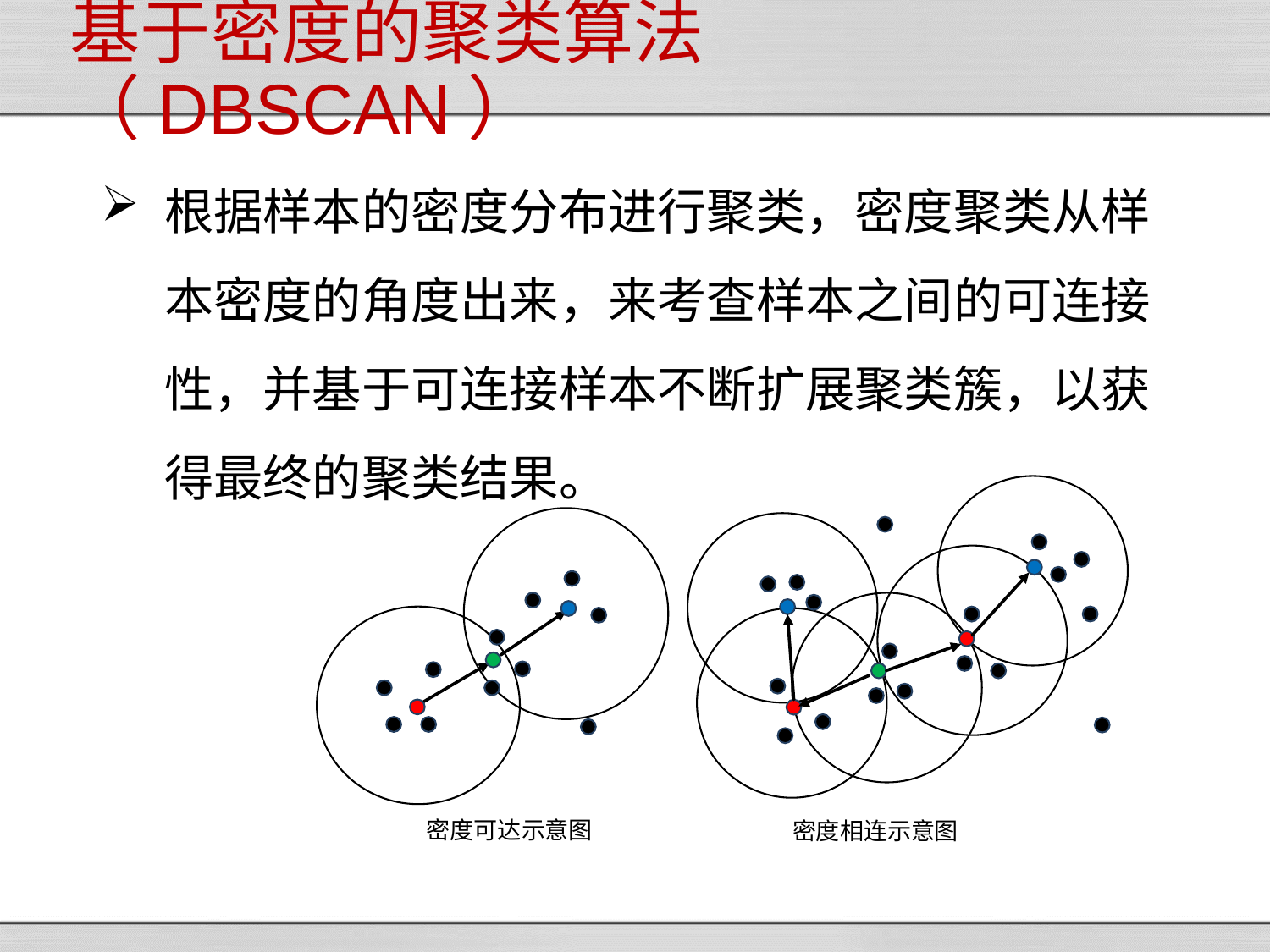

基于密度的聚类算法（DBSCAN）
根据样本的密度分布进行聚类，密度聚类从样本密度的角度出来，来考查样本之间的可连接性，并基于可连接样本不断扩展聚类簇，以获得最终的聚类结果。

密度可达示意图
密度相连示意图